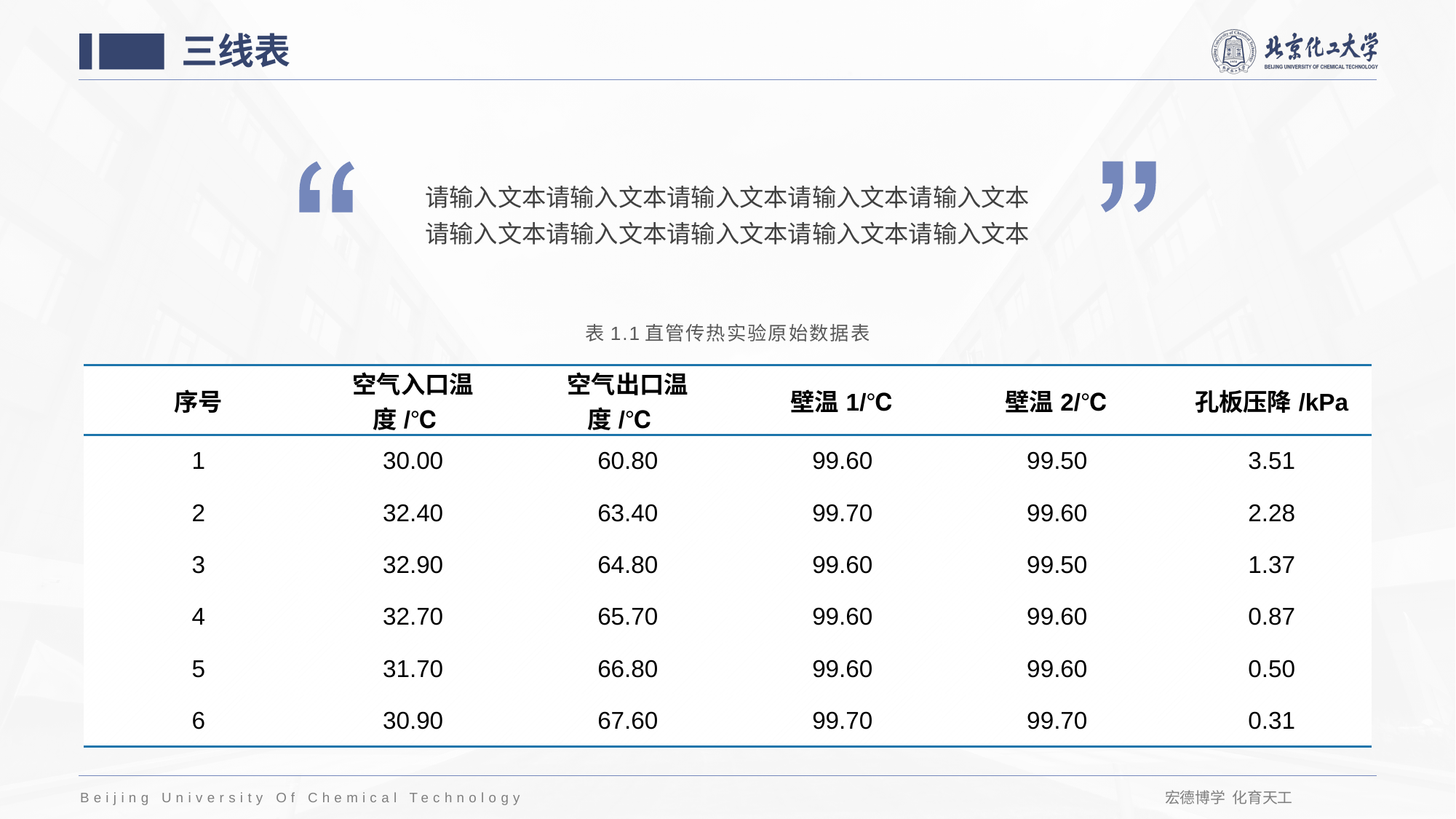

三线表

请输入文本请输入文本请输入文本请输入文本请输入文本
请输入文本请输入文本请输入文本请输入文本请输入文本
表1.1直管传热实验原始数据表
| 序号 | 空气入口温度/℃ | 空气出口温度/℃ | 壁温1/℃ | 壁温2/℃ | 孔板压降/kPa |
| --- | --- | --- | --- | --- | --- |
| 1 | 30.00 | 60.80 | 99.60 | 99.50 | 3.51 |
| 2 | 32.40 | 63.40 | 99.70 | 99.60 | 2.28 |
| 3 | 32.90 | 64.80 | 99.60 | 99.50 | 1.37 |
| 4 | 32.70 | 65.70 | 99.60 | 99.60 | 0.87 |
| 5 | 31.70 | 66.80 | 99.60 | 99.60 | 0.50 |
| 6 | 30.90 | 67.60 | 99.70 | 99.70 | 0.31 |